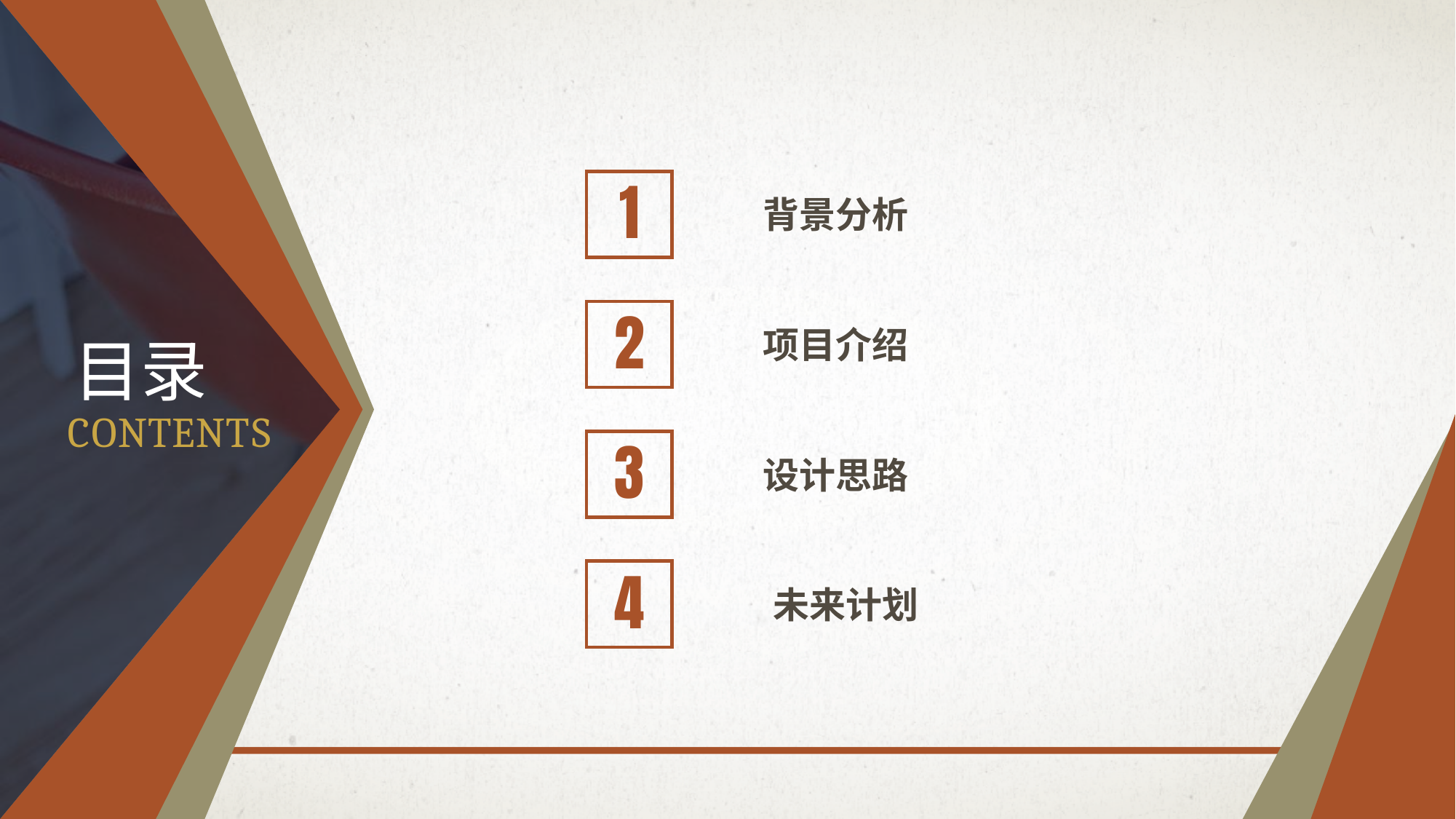

1
背景分析

2
项目介绍
目录
CONTENTS

3
设计思路
4
未来计划